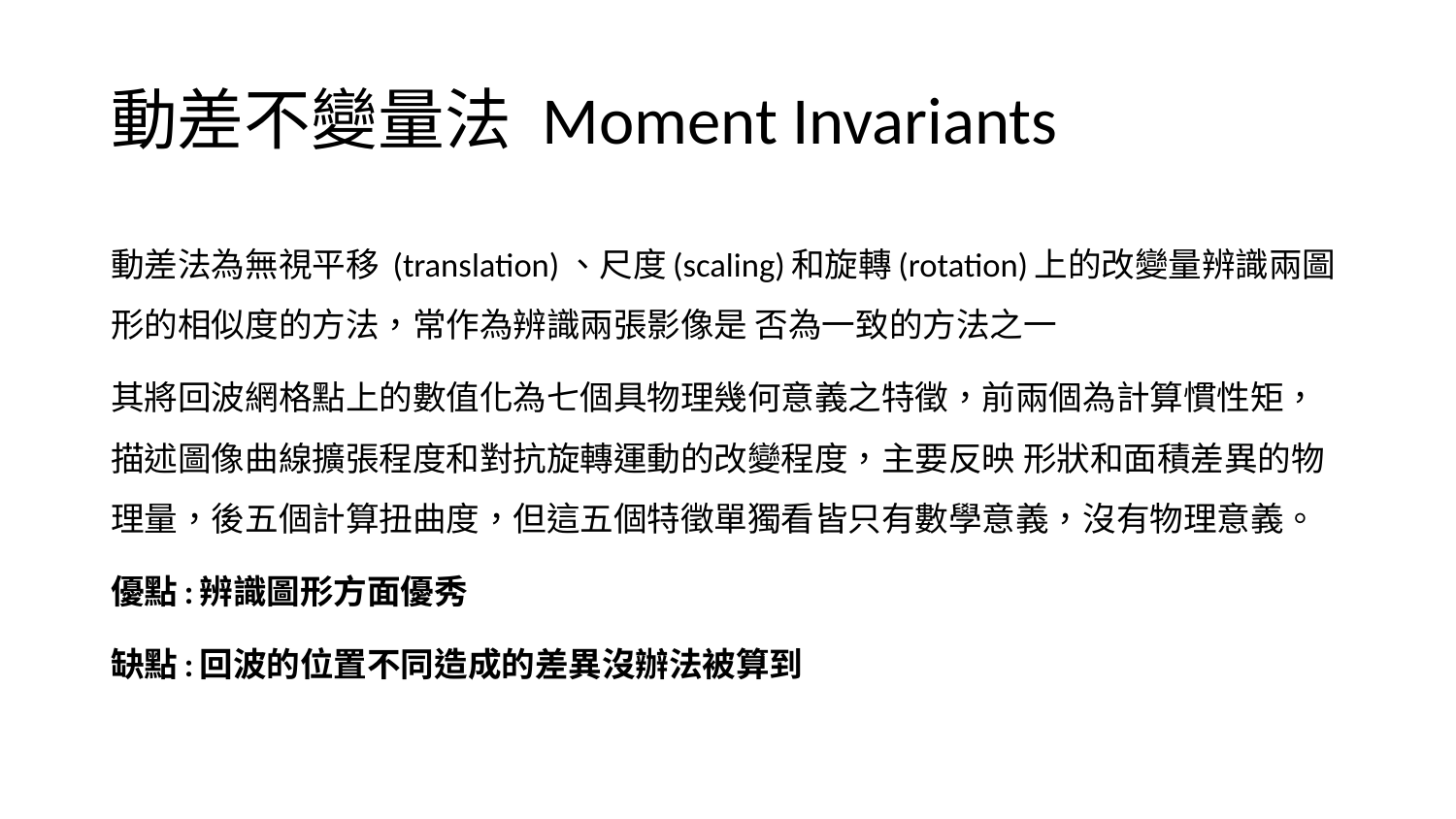

# 動差不變量法 Moment Invariants
動差法為無視平移 (translation)、尺度(scaling)和旋轉(rotation)上的改變量辨識兩圖形的相似度的方法，常作為辨識兩張影像是 否為一致的方法之一
其將回波網格點上的數值化為七個具物理幾何意義之特徵，前兩個為計算慣性矩，描述圖像曲線擴張程度和對抗旋轉運動的改變程度，主要反映 形狀和面積差異的物理量，後五個計算扭曲度，但這五個特徵單獨看皆只有數學意義，沒有物理意義。
優點:辨識圖形方面優秀
缺點:回波的位置不同造成的差異沒辦法被算到